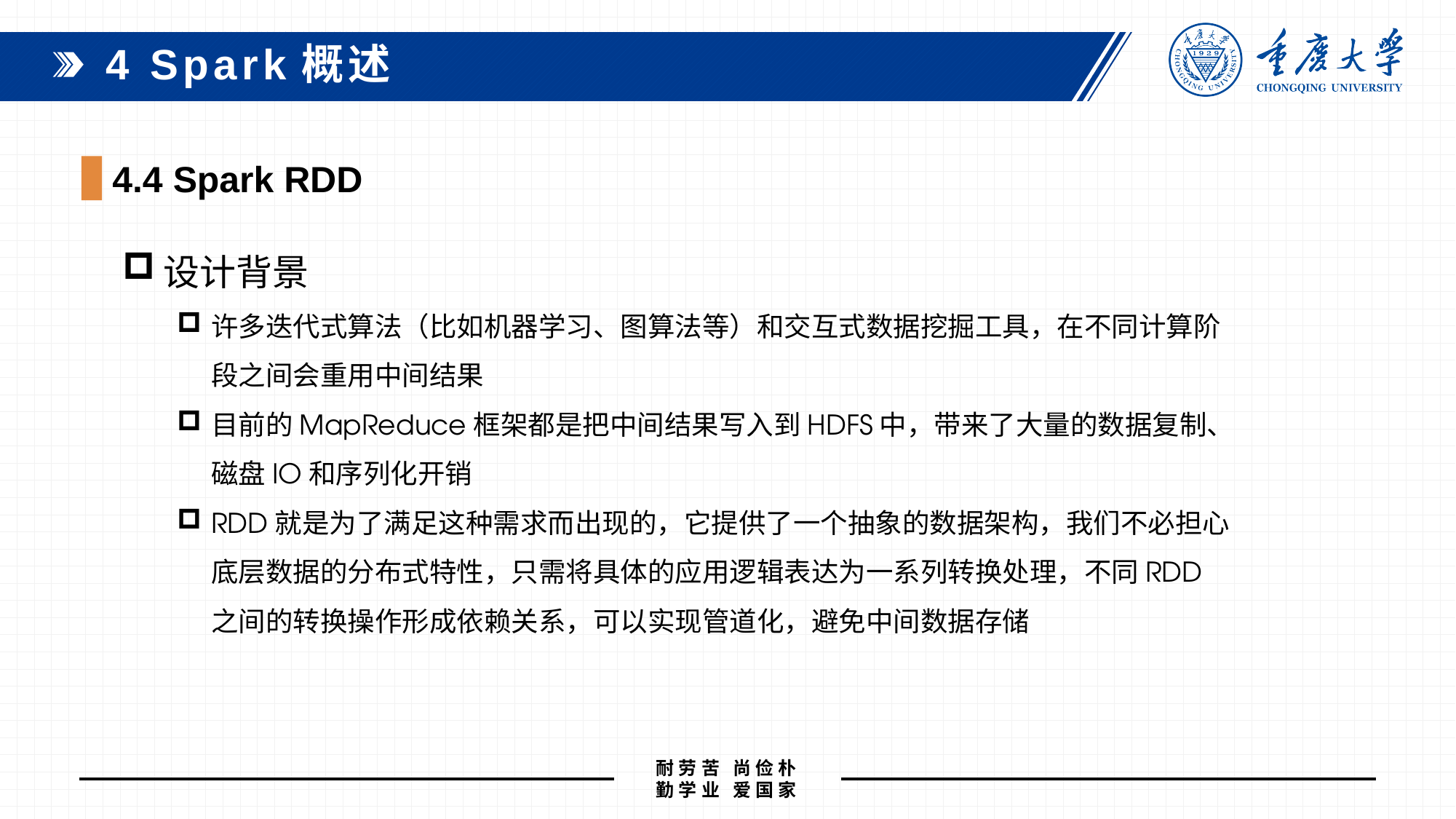

4 Spark概述

4.4 Spark RDD
设计背景
许多迭代式算法（比如机器学习、图算法等）和交互式数据挖掘工具，在不同计算阶段之间会重用中间结果
目前的MapReduce框架都是把中间结果写入到HDFS中，带来了大量的数据复制、磁盘IO和序列化开销
RDD就是为了满足这种需求而出现的，它提供了一个抽象的数据架构，我们不必担心底层数据的分布式特性，只需将具体的应用逻辑表达为一系列转换处理，不同RDD之间的转换操作形成依赖关系，可以实现管道化，避免中间数据存储